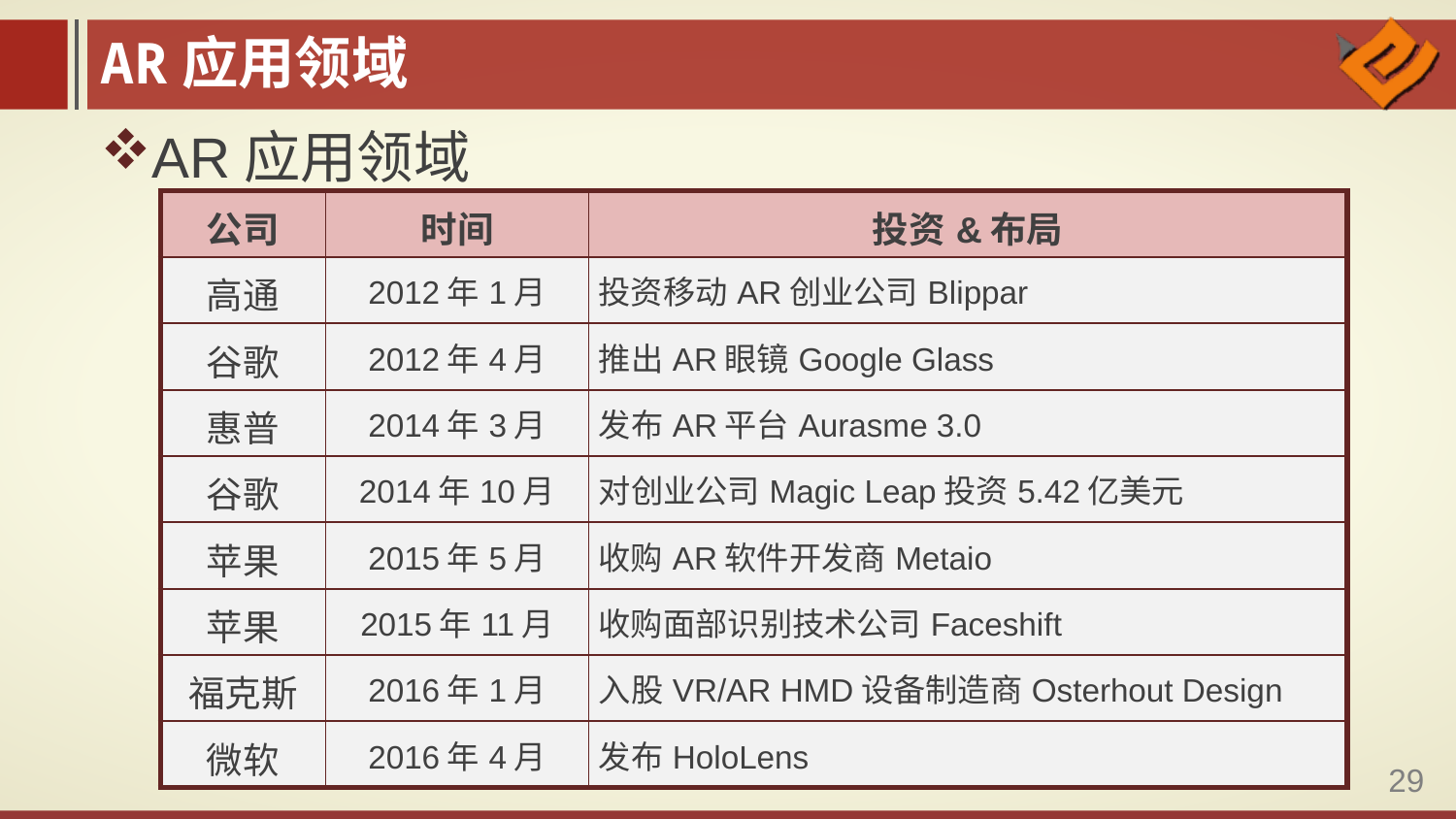

AR应用领域
AR应用领域
| 公司 | 时间 | 投资&布局 |
| --- | --- | --- |
| 高通 | 2012年1月 | 投资移动AR创业公司Blippar |
| 谷歌 | 2012年4月 | 推出AR眼镜Google Glass |
| 惠普 | 2014年3月 | 发布AR平台Aurasme 3.0 |
| 谷歌 | 2014年10月 | 对创业公司Magic Leap投资5.42亿美元 |
| 苹果 | 2015年5月 | 收购AR软件开发商Metaio |
| 苹果 | 2015年11月 | 收购面部识别技术公司Faceshift |
| 福克斯 | 2016年1月 | 入股VR/AR HMD设备制造商Osterhout Design |
| 微软 | 2016年4月 | 发布HoloLens |